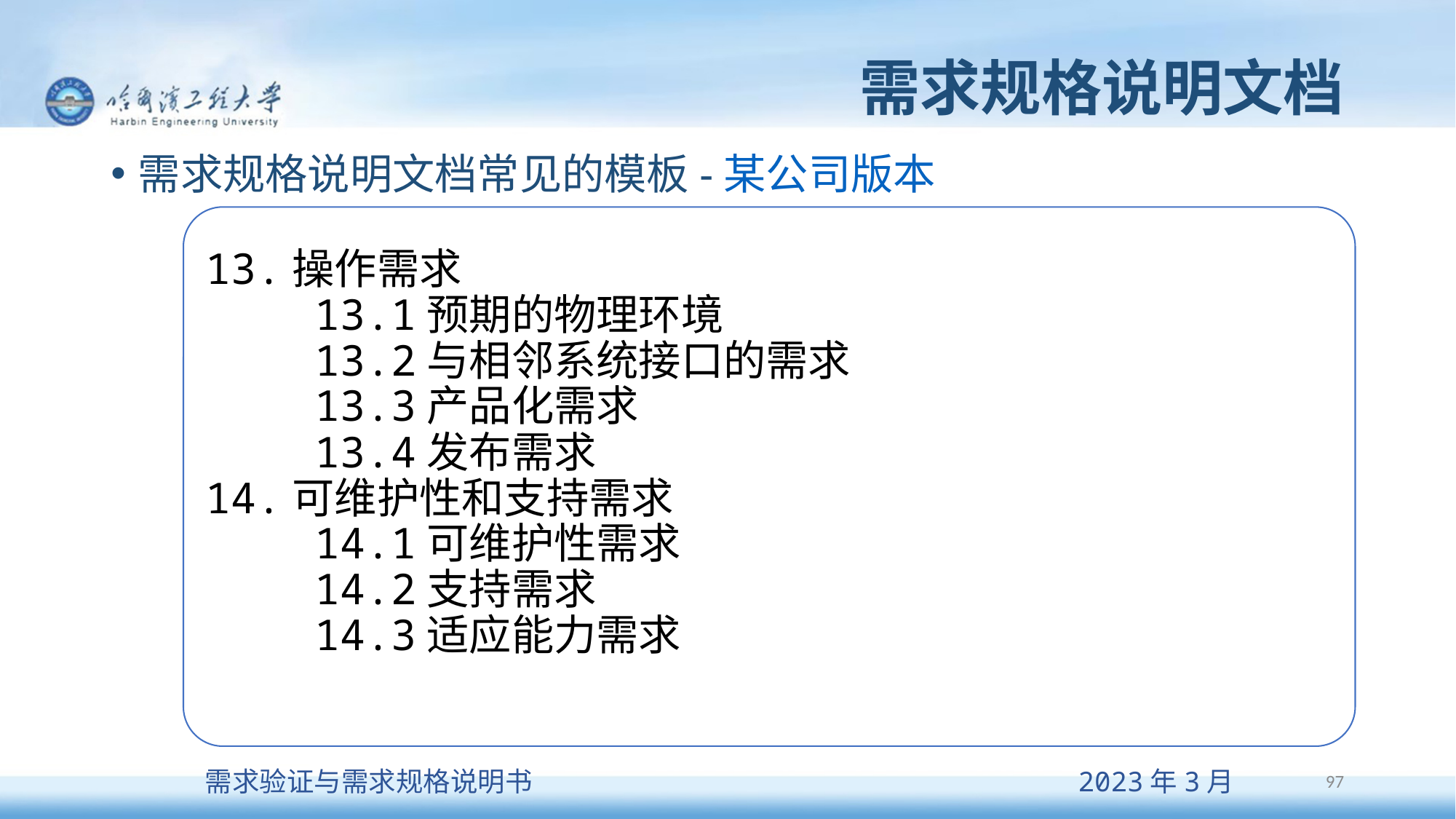

# 需求规格说明文档
需求规格说明文档常见的模板-某公司版本
13.操作需求
	13.1预期的物理环境
	13.2与相邻系统接口的需求
	13.3产品化需求
	13.4发布需求
14.可维护性和支持需求
	14.1可维护性需求
	14.2支持需求
	14.3适应能力需求

97